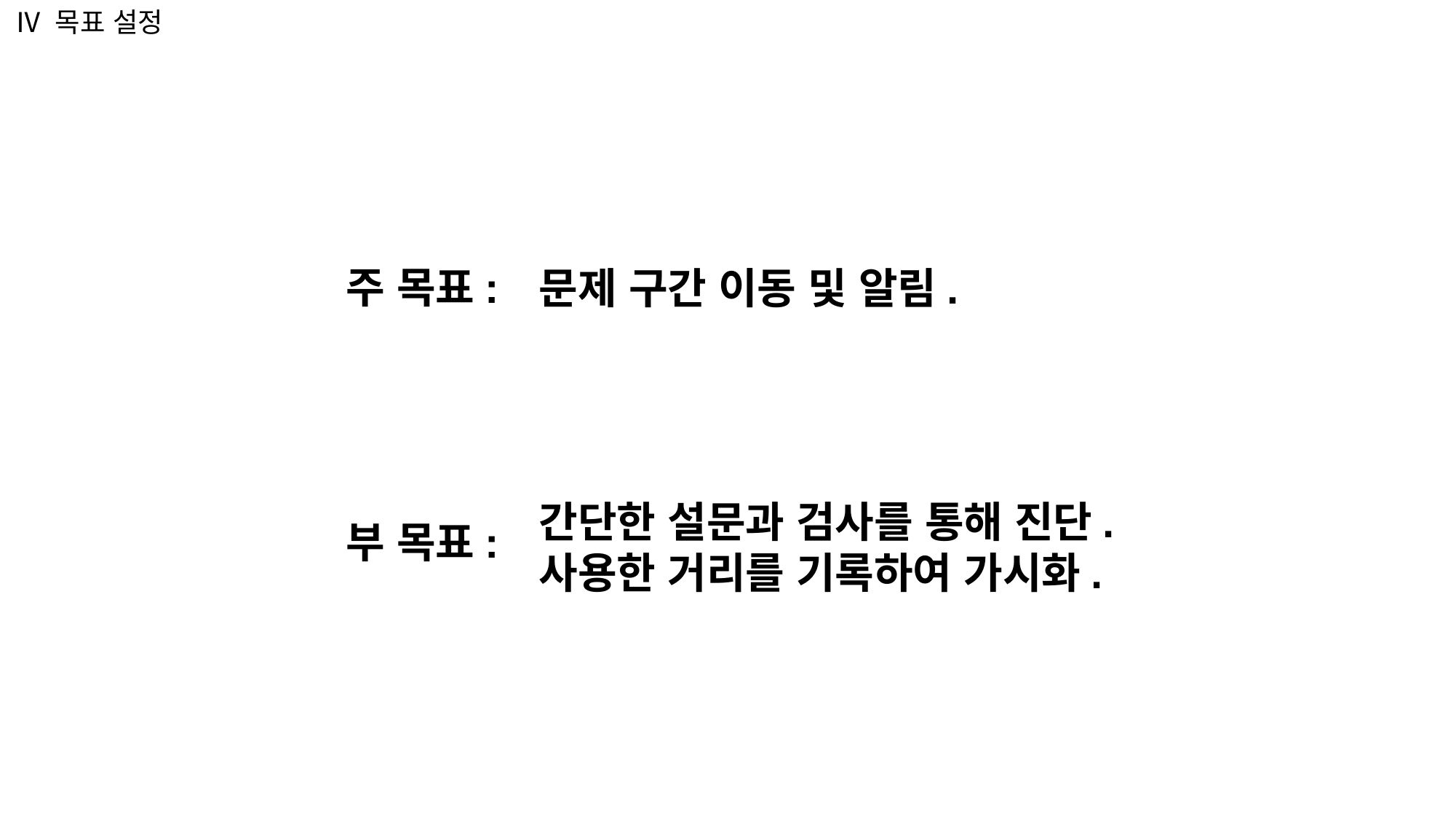

Ⅳ 목표 설정
주 목표:

부 목표:
문제 구간 이동 및 알림.
간단한 설문과 검사를 통해 진단.
사용한 거리를 기록하여 가시화.